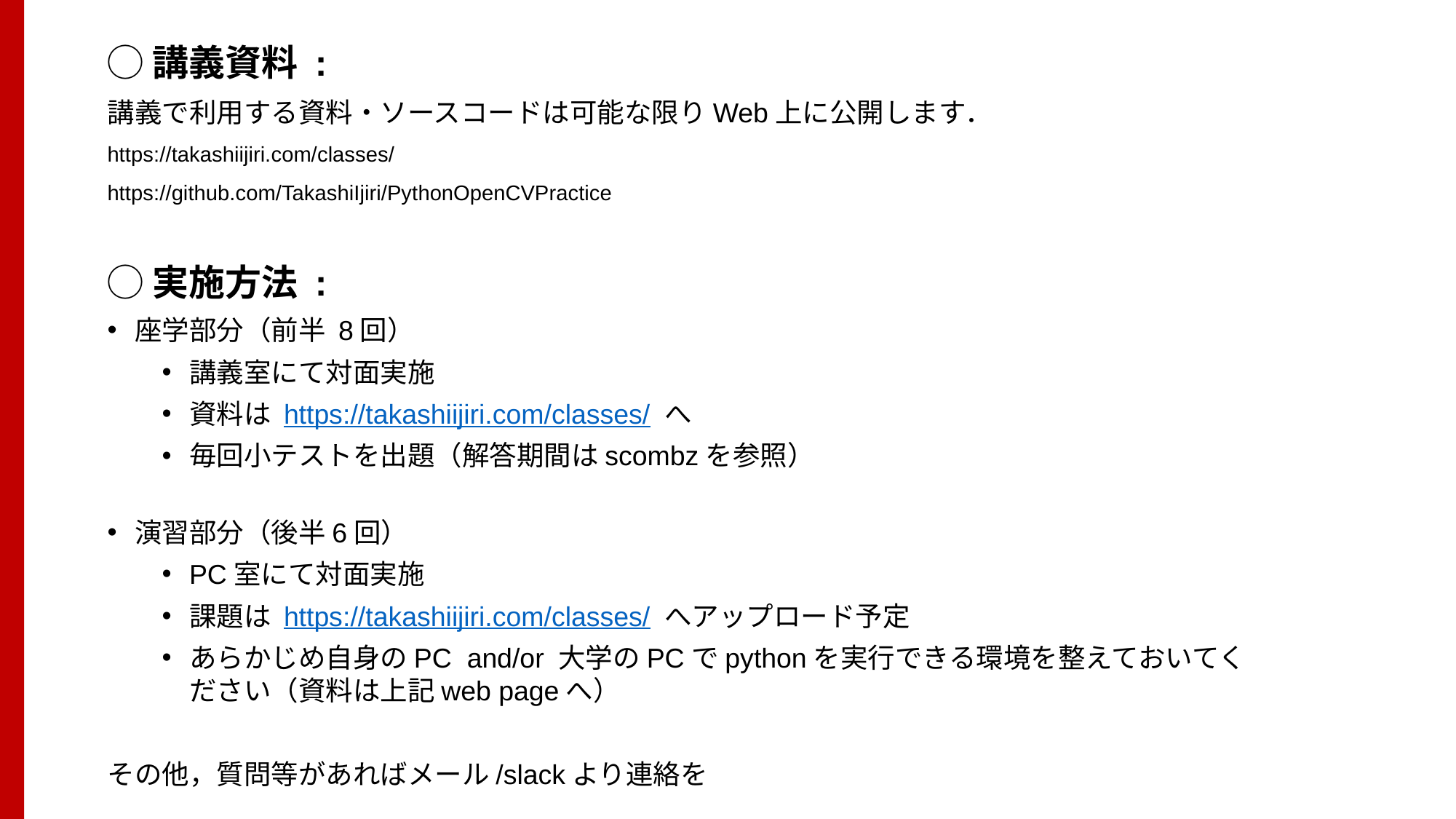

◯講義資料 :
講義で利用する資料・ソースコードは可能な限りWeb上に公開します．
https://takashiijiri.com/classes/
https://github.com/TakashiIjiri/PythonOpenCVPractice

◯実施方法 :
座学部分（前半 8回）
講義室にて対面実施
資料は https://takashiijiri.com/classes/ へ
毎回小テストを出題（解答期間はscombzを参照）

演習部分（後半6回）
PC室にて対面実施
課題は https://takashiijiri.com/classes/ へアップロード予定
あらかじめ自身のPC  and/or 大学のPCでpythonを実行できる環境を整えておいてください（資料は上記web pageへ）

その他，質問等があればメール/slackより連絡を